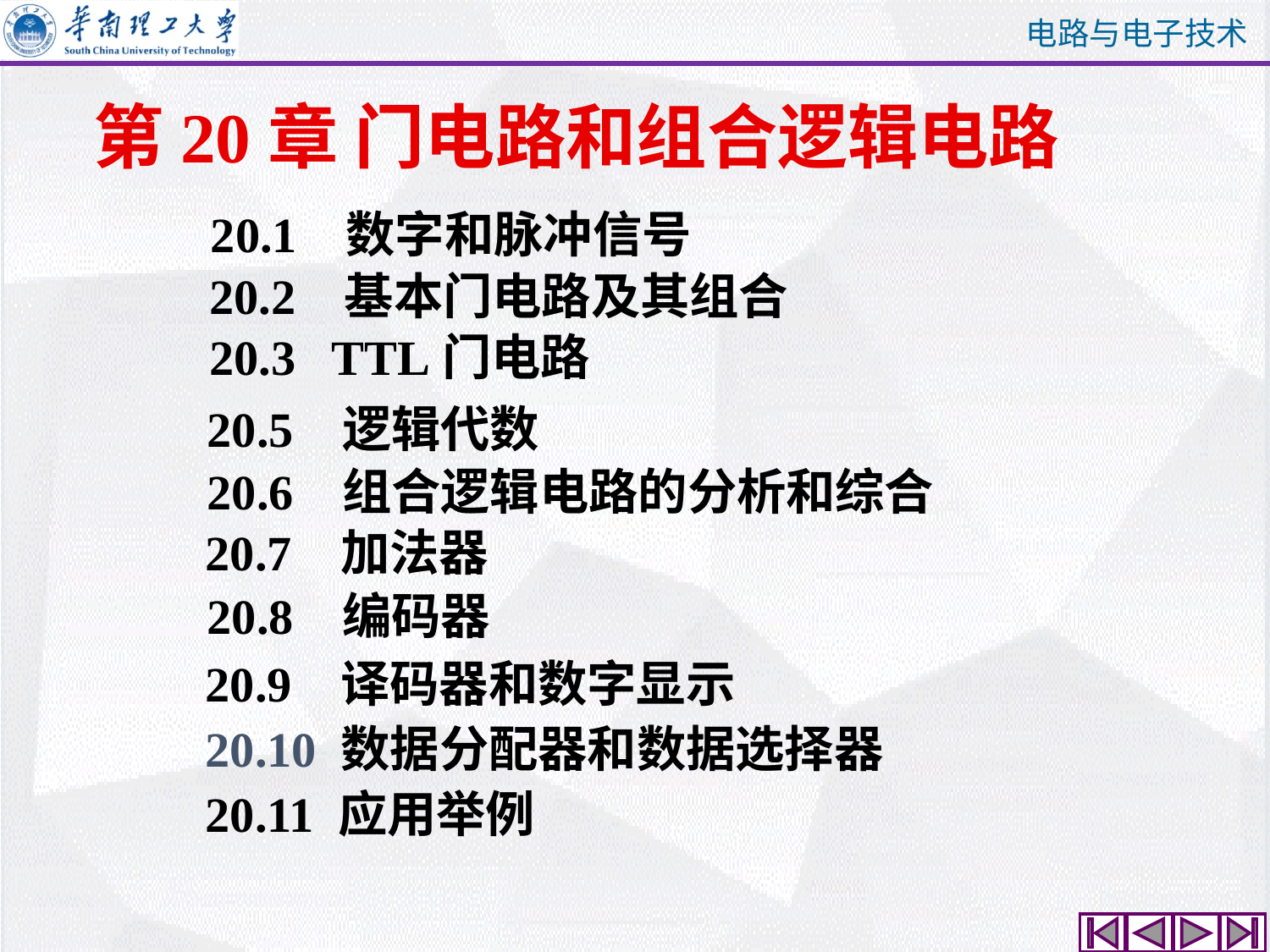

# 第20章 门电路和组合逻辑电路
20.1   数字和脉冲信号
20.2   基本门电路及其组合
20.3   TTL门电路
 20.5   逻辑代数
 20.6   组合逻辑电路的分析和综合
20.7   加法器
20.8   编码器
20.9   译码器和数字显示
20.10 数据分配器和数据选择器
20.11 应用举例